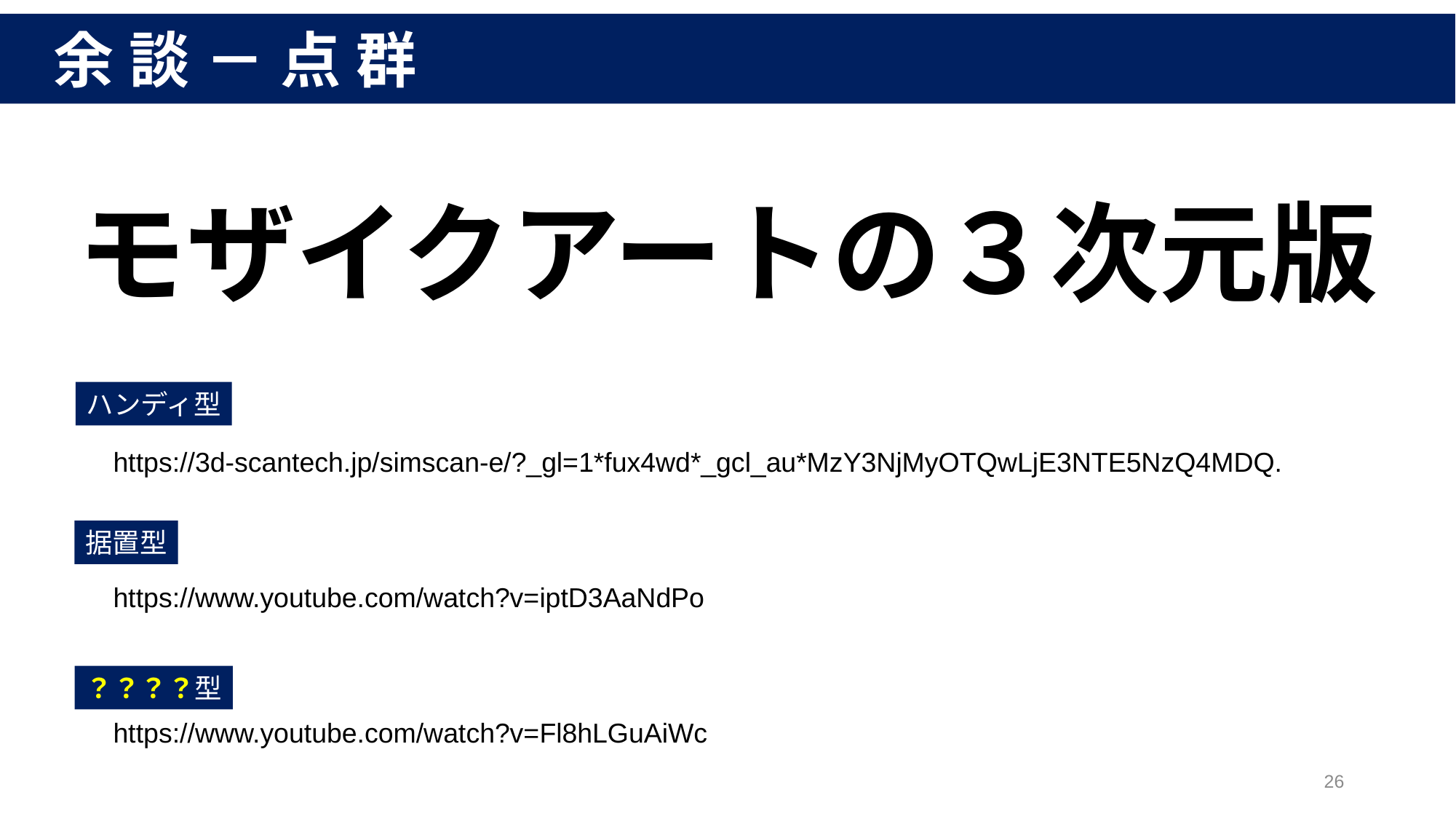

余談－点群
モザイクアートの３次元版
ハンディ型
https://3d-scantech.jp/simscan-e/?_gl=1*fux4wd*_gcl_au*MzY3NjMyOTQwLjE3NTE5NzQ4MDQ.
据置型
https://www.youtube.com/watch?v=iptD3AaNdPo
？？？？型
https://www.youtube.com/watch?v=Fl8hLGuAiWc
26